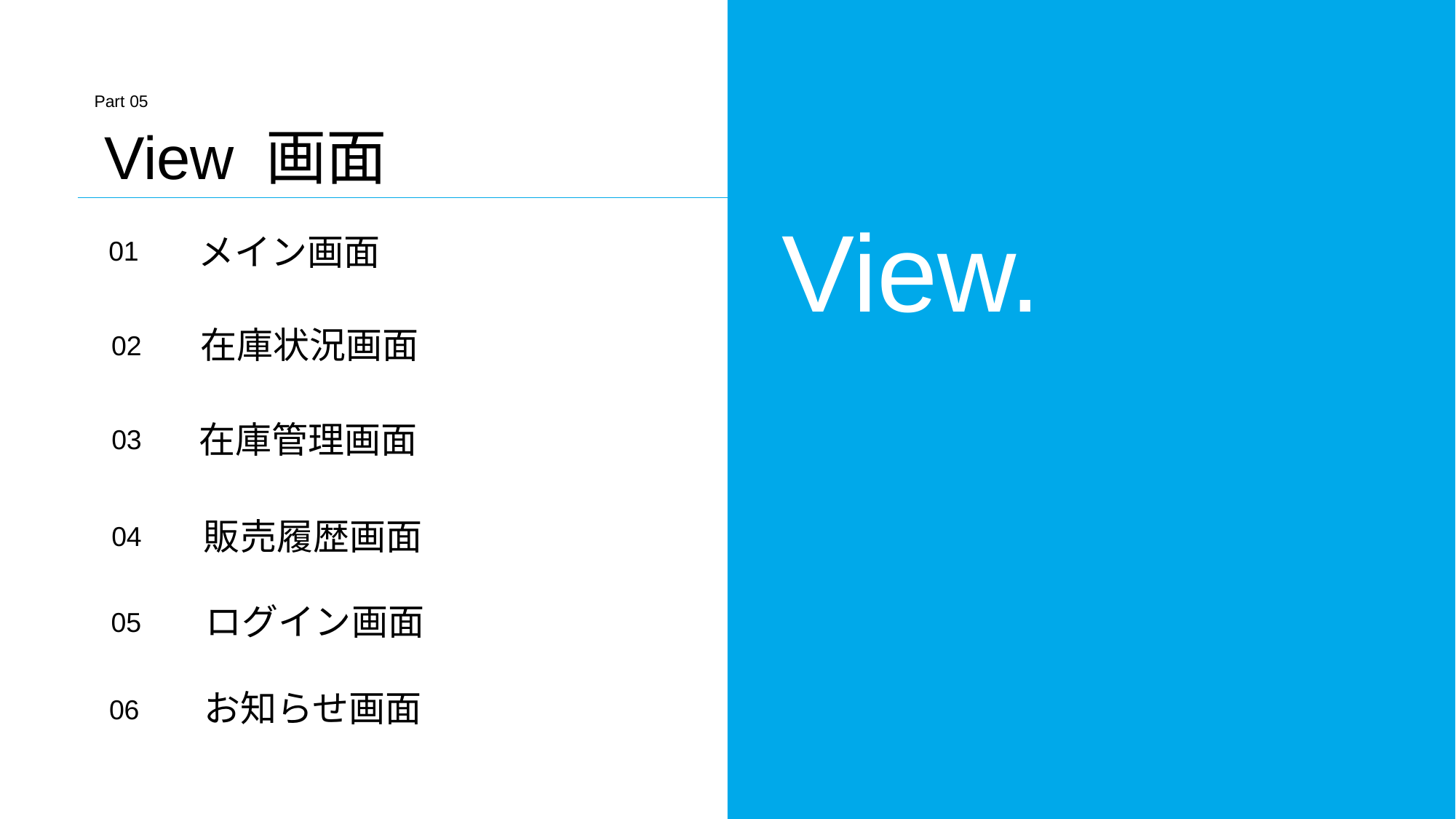

Part 05
View 画面
View.
メイン画面
01
	在庫状況画面

02
在庫管理画面
03
販売履歴画面

04
ログイン画面
05
お知らせ画面
06